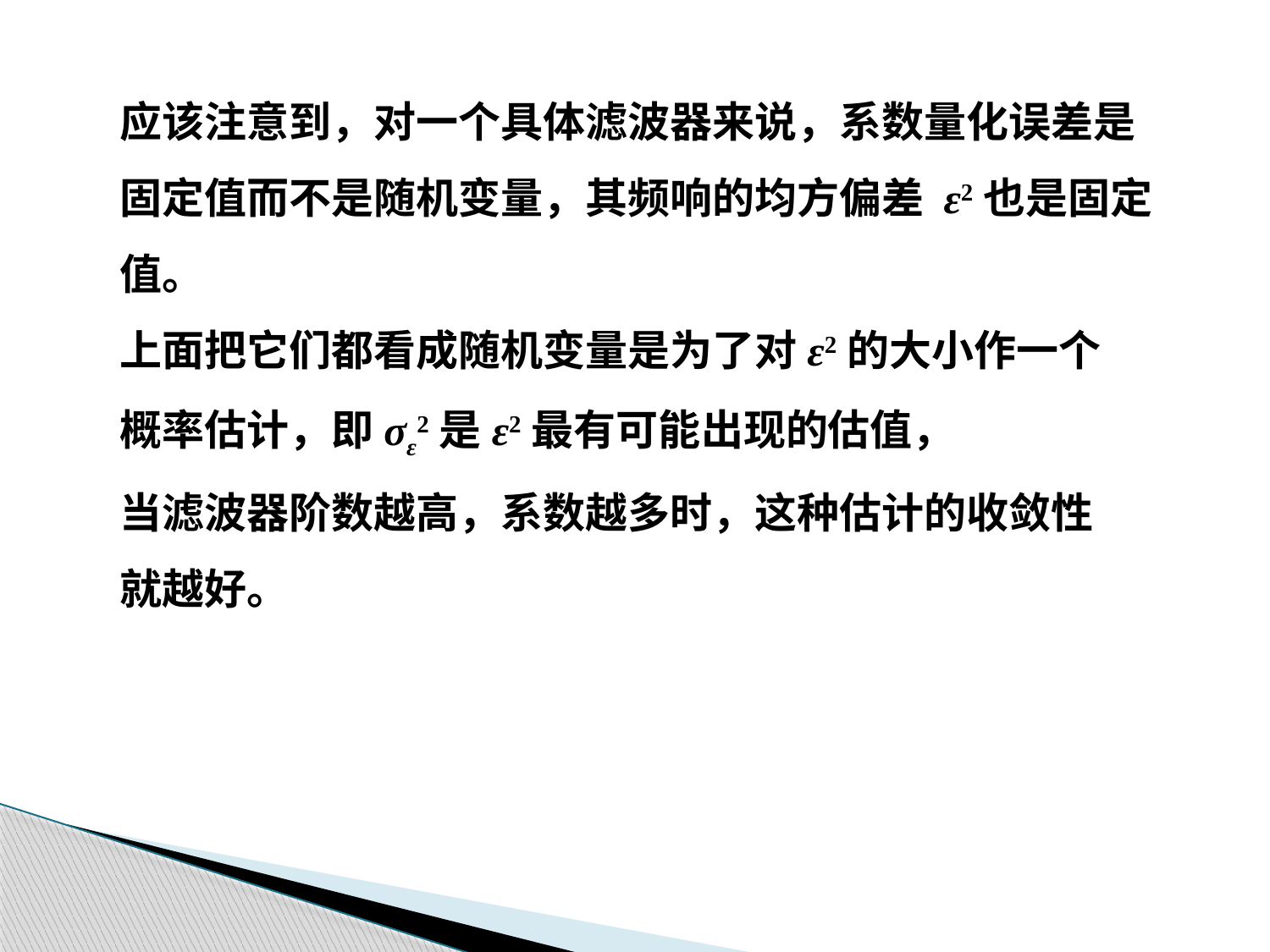

应该注意到，对一个具体滤波器来说，系数量化误差是
固定值而不是随机变量，其频响的均方偏差 ε2也是固定
值。
上面把它们都看成随机变量是为了对ε2的大小作一个
概率估计，即σε2是ε2最有可能出现的估值，
当滤波器阶数越高，系数越多时，这种估计的收敛性
就越好。